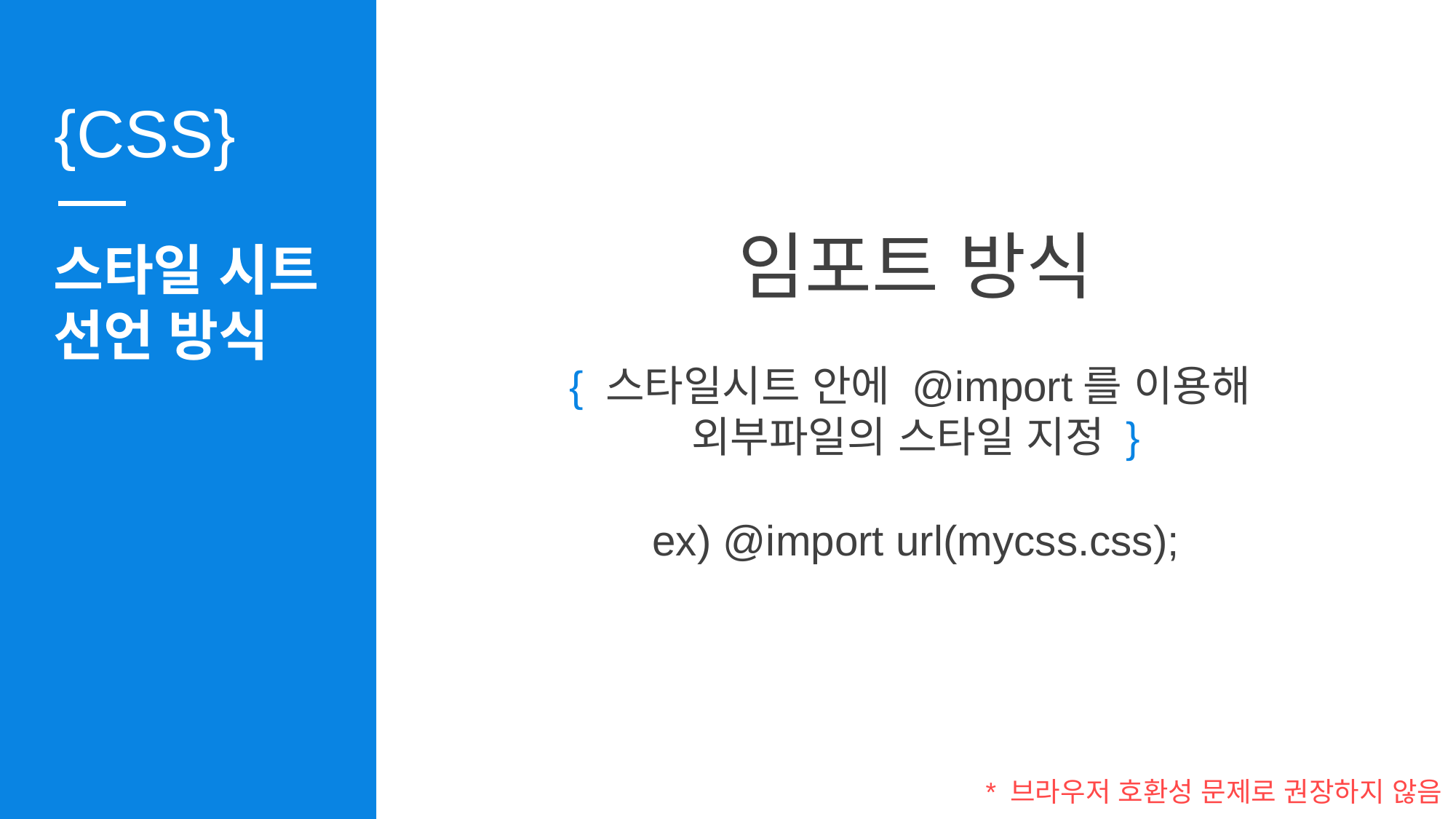

임포트 방식
스타일 시트
선언 방식
{ 스타일시트 안에 @import를 이용해
외부파일의 스타일 지정 }
ex) @import url(mycss.css);
* 브라우저 호환성 문제로 권장하지 않음